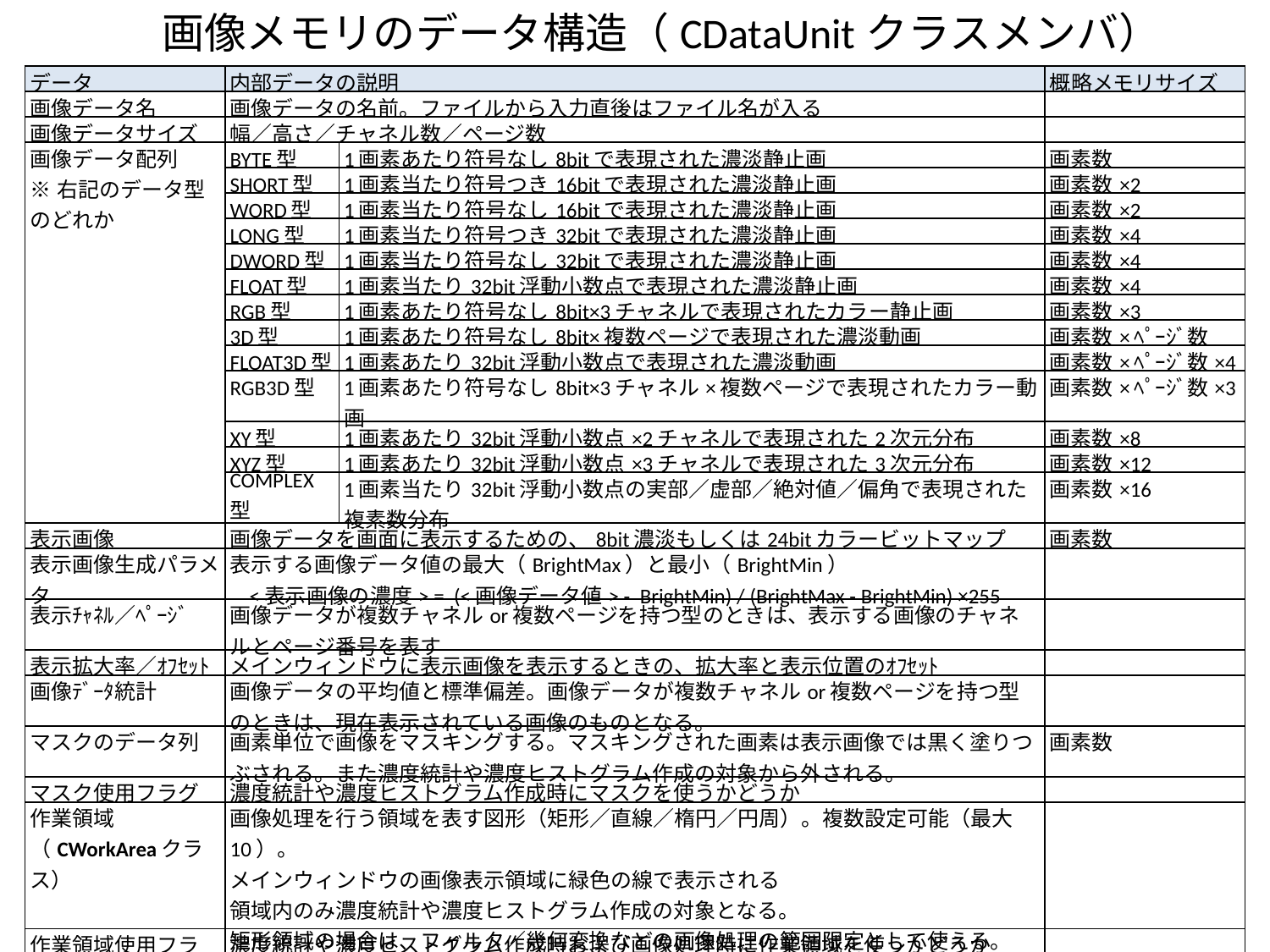

画像メモリのデータ構造（CDataUnitクラスメンバ）
| データ | 内部データの説明 |  | 概略メモリサイズ |
| --- | --- | --- | --- |
| 画像データ名 | 画像データの名前。ファイルから入力直後はファイル名が入る |  |  |
| 画像データサイズ | 幅／高さ／チャネル数／ページ数 |  |  |
| 画像データ配列 ※右記のデータ型のどれか | BYTE型 | 1画素あたり符号なし8bitで表現された濃淡静止画 | 画素数 |
|  | SHORT型 | 1画素当たり符号つき16bitで表現された濃淡静止画 | 画素数×2 |
|  | WORD型 | 1画素当たり符号なし16bitで表現された濃淡静止画 | 画素数×2 |
|  | LONG型 | 1画素当たり符号つき32bitで表現された濃淡静止画 | 画素数×4 |
|  | DWORD型 | 1画素当たり符号なし32bitで表現された濃淡静止画 | 画素数×4 |
|  | FLOAT型 | 1画素当たり32bit浮動小数点で表現された濃淡静止画 | 画素数×4 |
|  | RGB型 | 1画素あたり符号なし8bit×3チャネルで表現されたカラー静止画 | 画素数×3 |
|  | 3D型 | 1画素あたり符号なし8bit×複数ページで表現された濃淡動画 | 画素数×ﾍﾟｰｼﾞ数 |
|  | FLOAT3D型 | 1画素あたり32bit浮動小数点で表現された濃淡動画 | 画素数×ﾍﾟｰｼﾞ数×4 |
|  | RGB3D型 | 1画素あたり符号なし8bit×3チャネル×複数ページで表現されたカラー動画 | 画素数×ﾍﾟｰｼﾞ数×3 |
|  | XY型 | 1画素あたり32bit浮動小数点×2チャネルで表現された2次元分布 | 画素数×8 |
|  | XYZ型 | 1画素あたり32bit浮動小数点×3チャネルで表現された3次元分布 | 画素数×12 |
|  | COMPLEX型 | 1画素当たり32bit浮動小数点の実部／虚部／絶対値／偏角で表現された複素数分布 | 画素数×16 |
| 表示画像 | 画像データを画面に表示するための、8bit濃淡もしくは24bitカラービットマップ |  | 画素数 |
| 表示画像生成パラメタ | 表示する画像データ値の最大（BrightMax）と最小（BrightMin） <表示画像の濃度> = (<画像データ値> - BrightMin) / (BrightMax - BrightMin) ×255 |  |  |
| 表示ﾁｬﾈﾙ／ﾍﾟｰｼﾞ | 画像データが複数チャネルor複数ページを持つ型のときは、表示する画像のチャネルとページ番号を表す |  |  |
| 表示拡大率／ｵﾌｾｯﾄ | メインウィンドウに表示画像を表示するときの、拡大率と表示位置のｵﾌｾｯﾄ |  |  |
| 画像ﾃﾞｰﾀ統計 | 画像データの平均値と標準偏差。画像データが複数チャネルor複数ページを持つ型のときは、現在表示されている画像のものとなる。 |  |  |
| マスクのデータ列 | 画素単位で画像をマスキングする。マスキングされた画素は表示画像では黒く塗りつぶされる。また濃度統計や濃度ヒストグラム作成の対象から外される。 |  | 画素数 |
| マスク使用フラグ | 濃度統計や濃度ヒストグラム作成時にマスクを使うかどうか |  |  |
| 作業領域 （CWorkAreaクラス） | 画像処理を行う領域を表す図形（矩形／直線／楕円／円周）。複数設定可能（最大10）。 メインウィンドウの画像表示領域に緑色の線で表示される 領域内のみ濃度統計や濃度ヒストグラム作成の対象となる。 矩形領域の場合は、フィルタ／幾何変換などの画像処理の範囲限定として使える。 |  |  |
| 作業領域使用フラグ | 濃度統計や濃度ヒストグラム作成時および画像処理時に作業領域を使うかどうか |  |  |
| マーク （CMarkクラス） | 特定画素の座標と属性を保持するためのデータ。複数設定可能（最大255）。 メインウィンドウの画像表示領域に緑の十字カーソルが表示される。 |  | 255×32 |